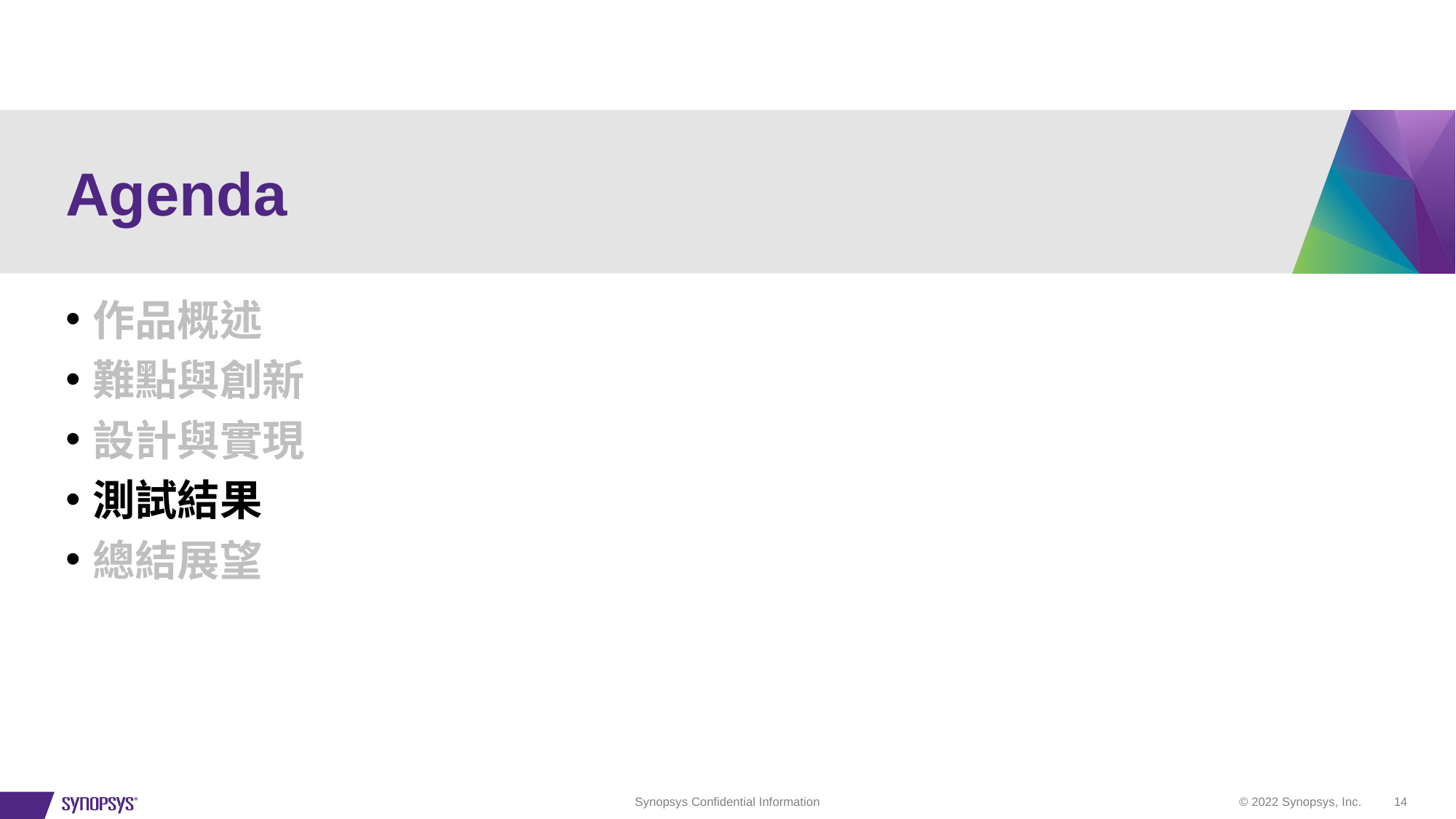

# Agenda
作品概述
難點與創新
設計與實現
測試結果
總結展望